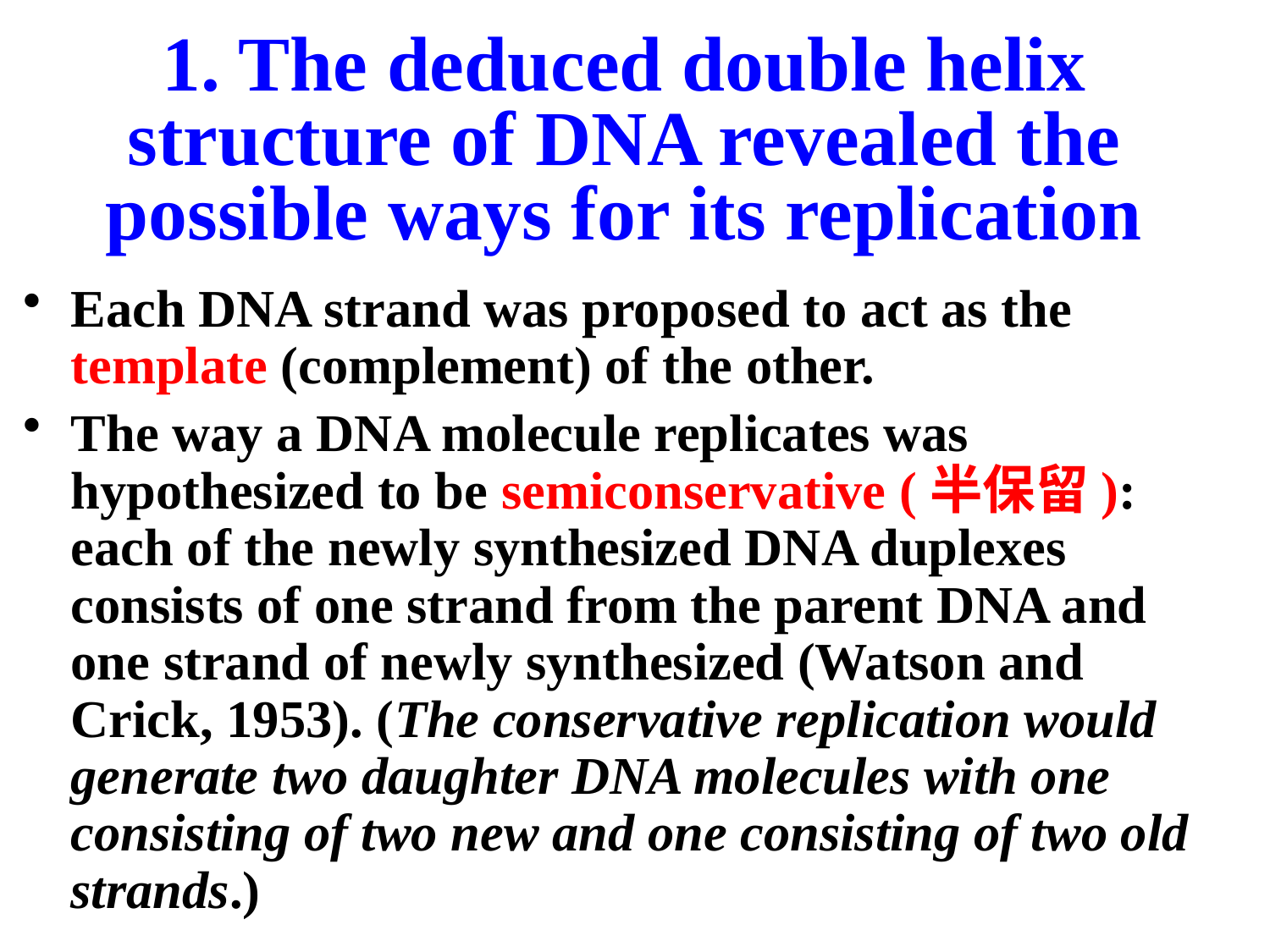

# 1. The deduced double helix structure of DNA revealed the possible ways for its replication
Each DNA strand was proposed to act as the template (complement) of the other.
The way a DNA molecule replicates was hypothesized to be semiconservative (半保留): each of the newly synthesized DNA duplexes consists of one strand from the parent DNA and one strand of newly synthesized (Watson and Crick, 1953). (The conservative replication would generate two daughter DNA molecules with one consisting of two new and one consisting of two old strands.)